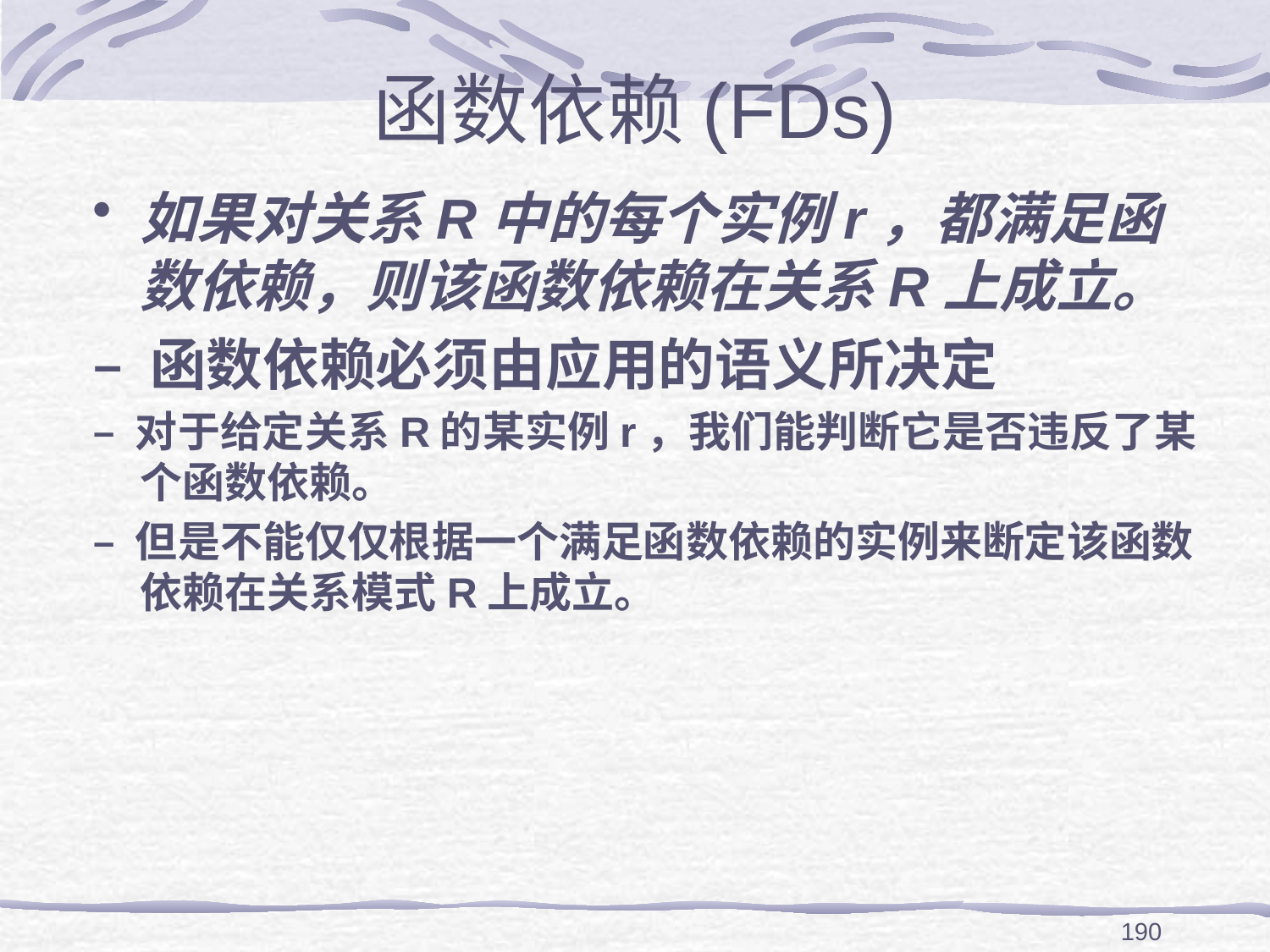

# 函数依赖(FDs)
如果对关系R中的每个实例r，都满足函数依赖，则该函数依赖在关系R上成立。
– 函数依赖必须由应用的语义所决定
– 对于给定关系R的某实例r，我们能判断它是否违反了某个函数依赖。
– 但是不能仅仅根据一个满足函数依赖的实例来断定该函数依赖在关系模式R上成立。
190